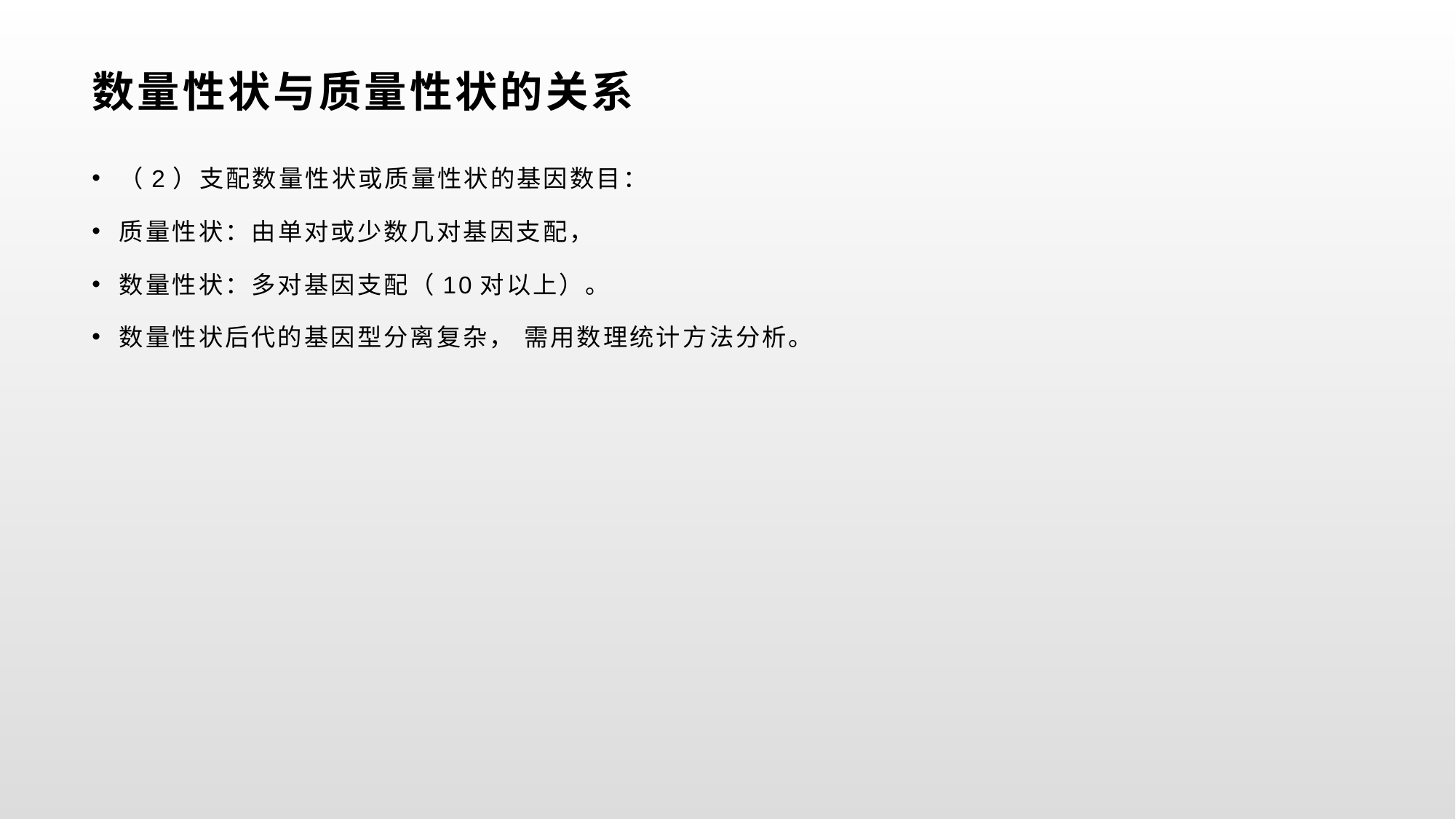

# 数量性状与质量性状的关系
（2）支配数量性状或质量性状的基因数目：
质量性状：由单对或少数几对基因支配，
数量性状：多对基因支配（10对以上）。
数量性状后代的基因型分离复杂， 需用数理统计方法分析。